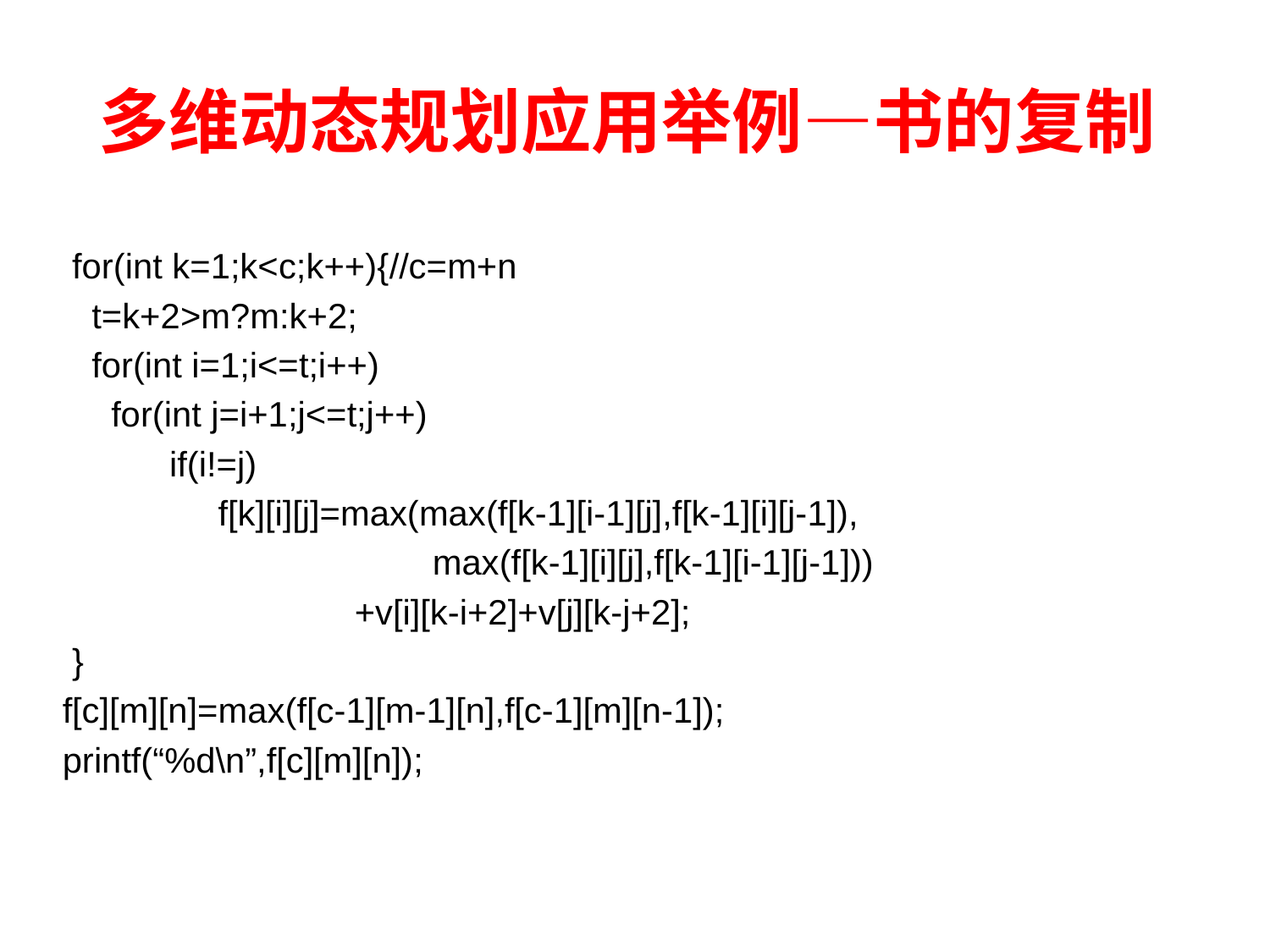

# 多维动态规划应用举例—书的复制
 for(int k=1;k<c;k++){//c=m+n
   t=k+2>m?m:k+2;
   for(int i=1;i<=t;i++)
     for(int j=i+1;j<=t;j++)
           if(i!=j)
                f[k][i][j]=max(max(f[k-1][i-1][j],f[k-1][i][j-1]),
                                      max(f[k-1][i][j],f[k-1][i-1][j-1]))
                              +v[i][k-i+2]+v[j][k-j+2];
 }
f[c][m][n]=max(f[c-1][m-1][n],f[c-1][m][n-1]);
printf(“%d\n”,f[c][m][n]);